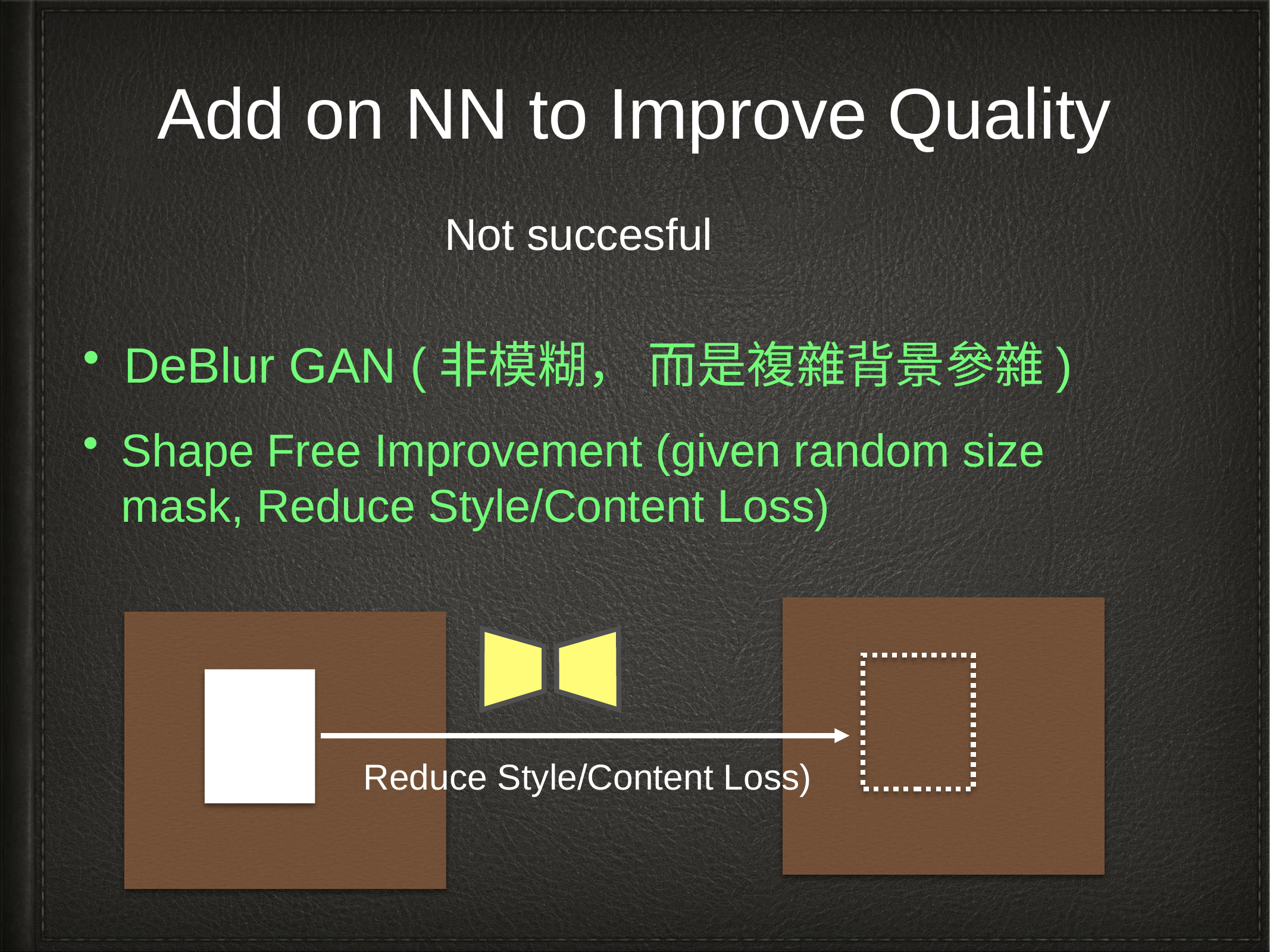

Add on NN to Improve Quality
Not succesful
DeBlur GAN (非模糊， 而是複雜背景參雜)
Shape Free Improvement (given random size mask, Reduce Style/Content Loss)

Reduce Style/Content Loss)